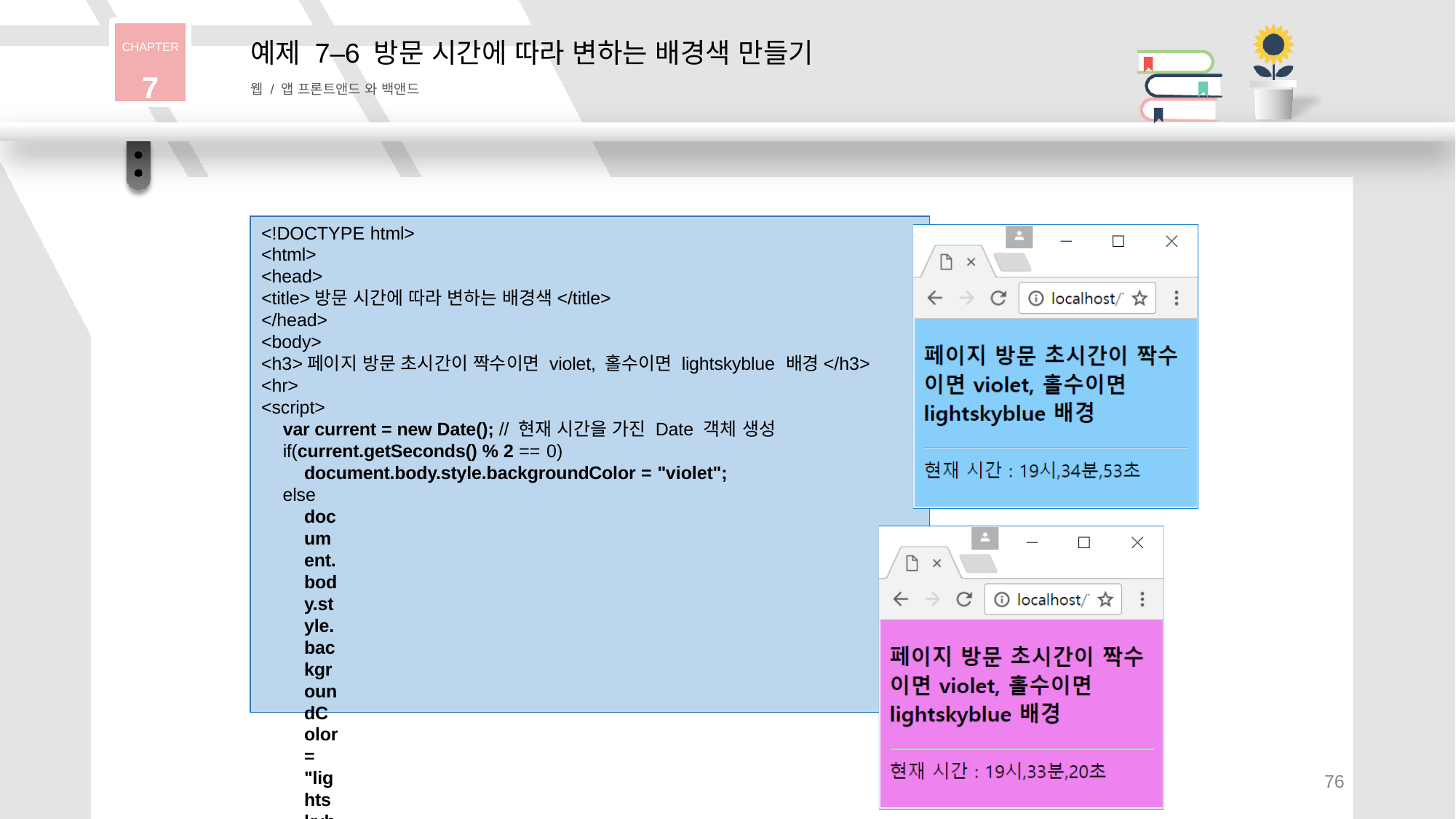

CHAPTER

7

# 예제 7–6 방문 시간에 따라 변하는 배경색 만들기

웹 / 앱 프론트앤드 와 백앤드

<!DOCTYPE html>
<html>
<head>
<title>방문 시간에 따라 변하는 배경색</title>
</head>
<body>
<h3>페이지 방문 초시간이 짝수이면 violet, 홀수이면 lightskyblue 배경</h3>
<hr>
<script>
var current = new Date(); // 현재 시간을 가진 Date 객체 생성
if(current.getSeconds() % 2 == 0)
document.body.style.backgroundColor = "violet";
else
document.body.style.backgroundColor = "lightskyblue";
document.write("현재 시간 : ");  document.write(current.getHours(), "시,");  document.write(current.getMinutes(), "분,");  document.write(current.getSeconds(), "초<br>");
</script>
</body>
</html>

76